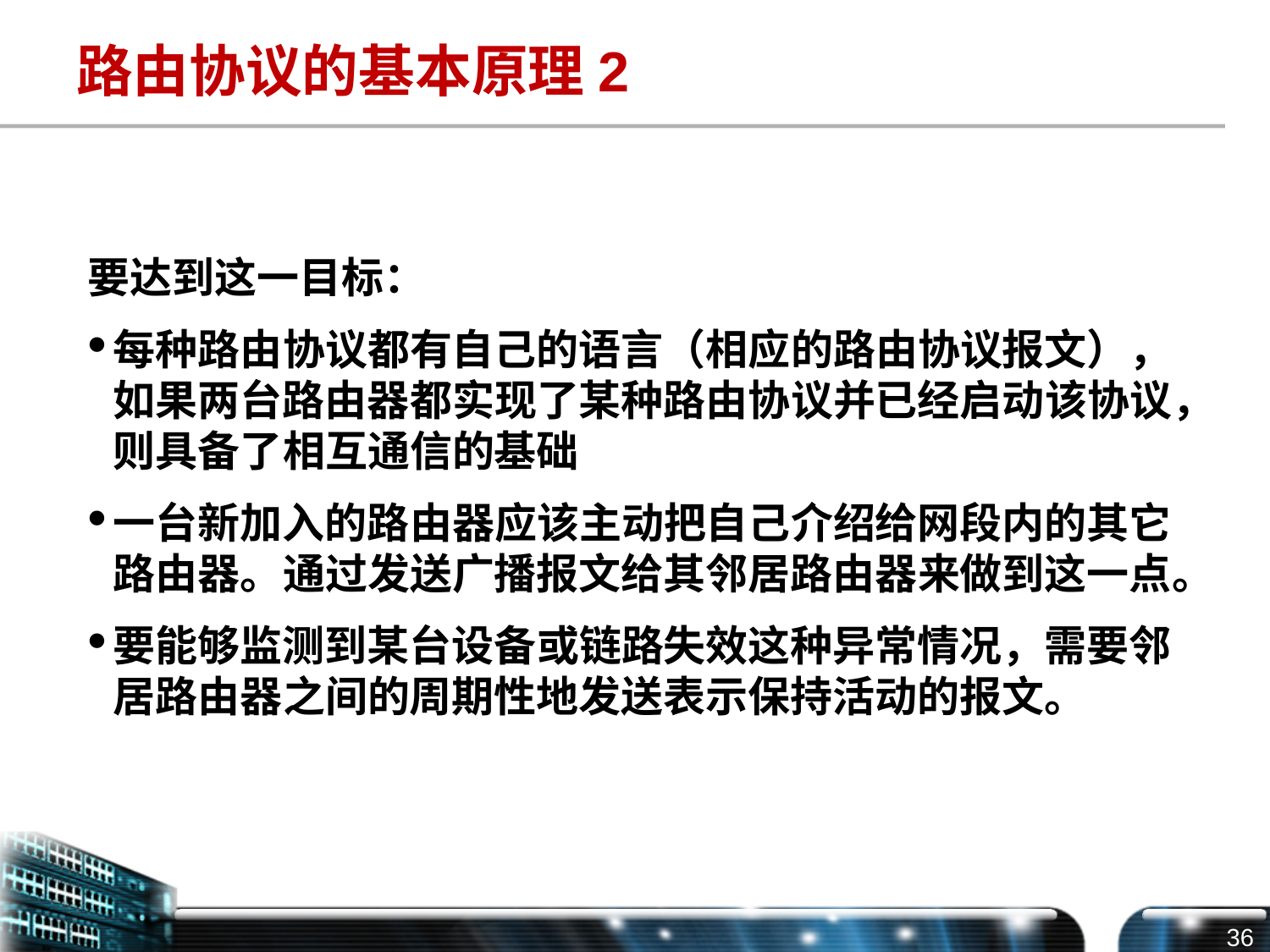

# 路由协议的基本原理2
要达到这一目标：
每种路由协议都有自己的语言（相应的路由协议报文），如果两台路由器都实现了某种路由协议并已经启动该协议，则具备了相互通信的基础
一台新加入的路由器应该主动把自己介绍给网段内的其它路由器。通过发送广播报文给其邻居路由器来做到这一点。
要能够监测到某台设备或链路失效这种异常情况，需要邻居路由器之间的周期性地发送表示保持活动的报文。